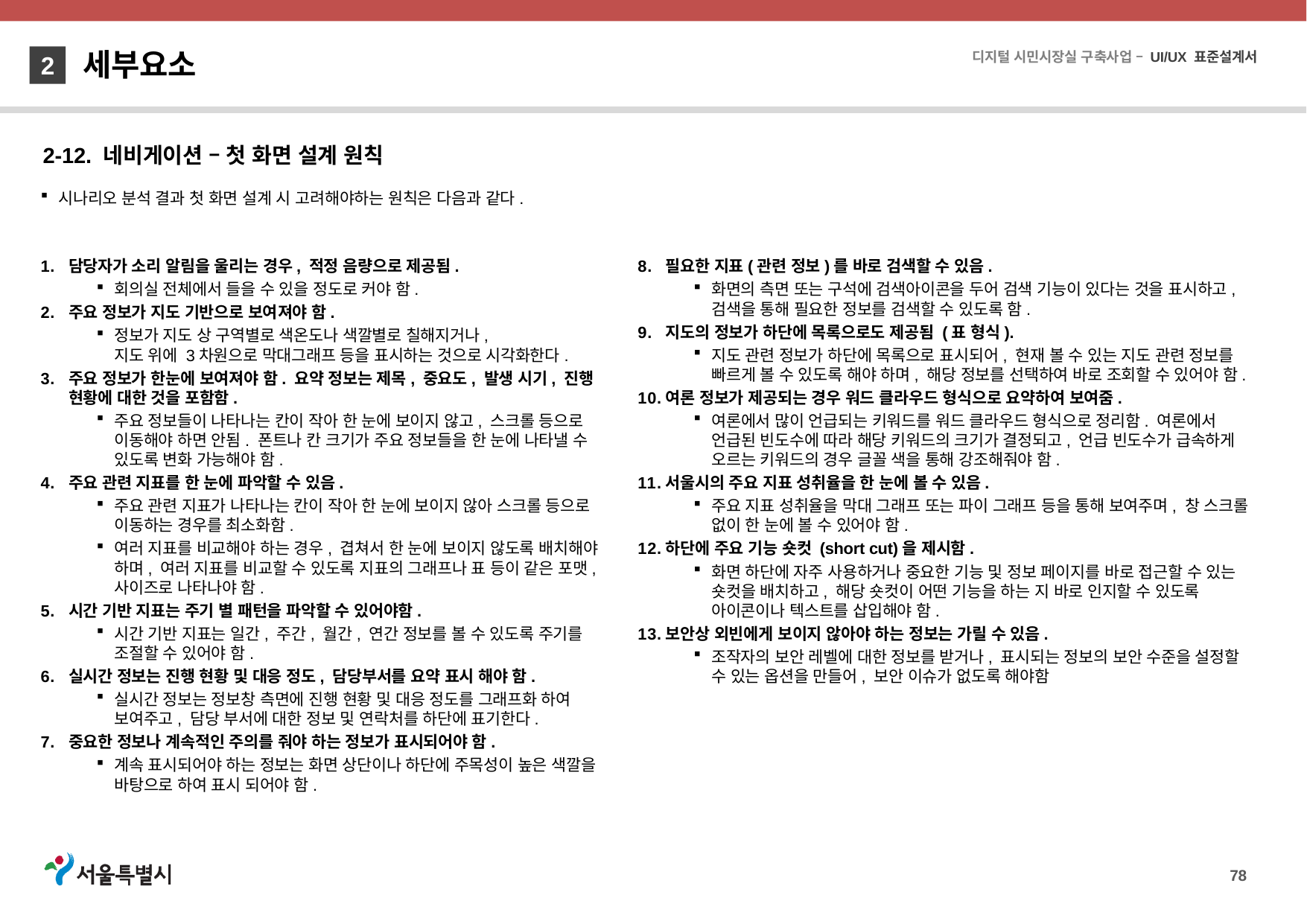

세부요소
2
2-12. 네비게이션 – 첫 화면 설계 원칙
시나리오 분석 결과 첫 화면 설계 시 고려해야하는 원칙은 다음과 같다.
담당자가 소리 알림을 울리는 경우, 적정 음량으로 제공됨.
회의실 전체에서 들을 수 있을 정도로 커야 함.
주요 정보가 지도 기반으로 보여져야 함.
정보가 지도 상 구역별로 색온도나 색깔별로 칠해지거나,
지도 위에 3차원으로 막대그래프 등을 표시하는 것으로 시각화한다.
주요 정보가 한눈에 보여져야 함. 요약 정보는 제목, 중요도, 발생 시기, 진행 현황에 대한 것을 포함함.
주요 정보들이 나타나는 칸이 작아 한 눈에 보이지 않고, 스크롤 등으로 이동해야 하면 안됨. 폰트나 칸 크기가 주요 정보들을 한 눈에 나타낼 수 있도록 변화 가능해야 함.
주요 관련 지표를 한 눈에 파악할 수 있음.
주요 관련 지표가 나타나는 칸이 작아 한 눈에 보이지 않아 스크롤 등으로 이동하는 경우를 최소화함.
여러 지표를 비교해야 하는 경우, 겹쳐서 한 눈에 보이지 않도록 배치해야 하며, 여러 지표를 비교할 수 있도록 지표의 그래프나 표 등이 같은 포맷, 사이즈로 나타나야 함.
시간 기반 지표는 주기 별 패턴을 파악할 수 있어야함.
시간 기반 지표는 일간, 주간, 월간, 연간 정보를 볼 수 있도록 주기를 조절할 수 있어야 함.
실시간 정보는 진행 현황 및 대응 정도, 담당부서를 요약 표시 해야 함.
실시간 정보는 정보창 측면에 진행 현황 및 대응 정도를 그래프화 하여 보여주고, 담당 부서에 대한 정보 및 연락처를 하단에 표기한다.
중요한 정보나 계속적인 주의를 줘야 하는 정보가 표시되어야 함.
계속 표시되어야 하는 정보는 화면 상단이나 하단에 주목성이 높은 색깔을 바탕으로 하여 표시 되어야 함.
필요한 지표(관련 정보)를 바로 검색할 수 있음.
화면의 측면 또는 구석에 검색아이콘을 두어 검색 기능이 있다는 것을 표시하고, 검색을 통해 필요한 정보를 검색할 수 있도록 함.
지도의 정보가 하단에 목록으로도 제공됨 (표 형식).
지도 관련 정보가 하단에 목록으로 표시되어, 현재 볼 수 있는 지도 관련 정보를 빠르게 볼 수 있도록 해야 하며, 해당 정보를 선택하여 바로 조회할 수 있어야 함.
여론 정보가 제공되는 경우 워드 클라우드 형식으로 요약하여 보여줌.
여론에서 많이 언급되는 키워드를 워드 클라우드 형식으로 정리함. 여론에서 언급된 빈도수에 따라 해당 키워드의 크기가 결정되고, 언급 빈도수가 급속하게 오르는 키워드의 경우 글꼴 색을 통해 강조해줘야 함.
서울시의 주요 지표 성취율을 한 눈에 볼 수 있음.
주요 지표 성취율을 막대 그래프 또는 파이 그래프 등을 통해 보여주며, 창 스크롤 없이 한 눈에 볼 수 있어야 함.
하단에 주요 기능 숏컷 (short cut)을 제시함.
화면 하단에 자주 사용하거나 중요한 기능 및 정보 페이지를 바로 접근할 수 있는 숏컷을 배치하고, 해당 숏컷이 어떤 기능을 하는 지 바로 인지할 수 있도록 아이콘이나 텍스트를 삽입해야 함.
보안상 외빈에게 보이지 않아야 하는 정보는 가릴 수 있음.
조작자의 보안 레벨에 대한 정보를 받거나, 표시되는 정보의 보안 수준을 설정할 수 있는 옵션을 만들어, 보안 이슈가 없도록 해야함